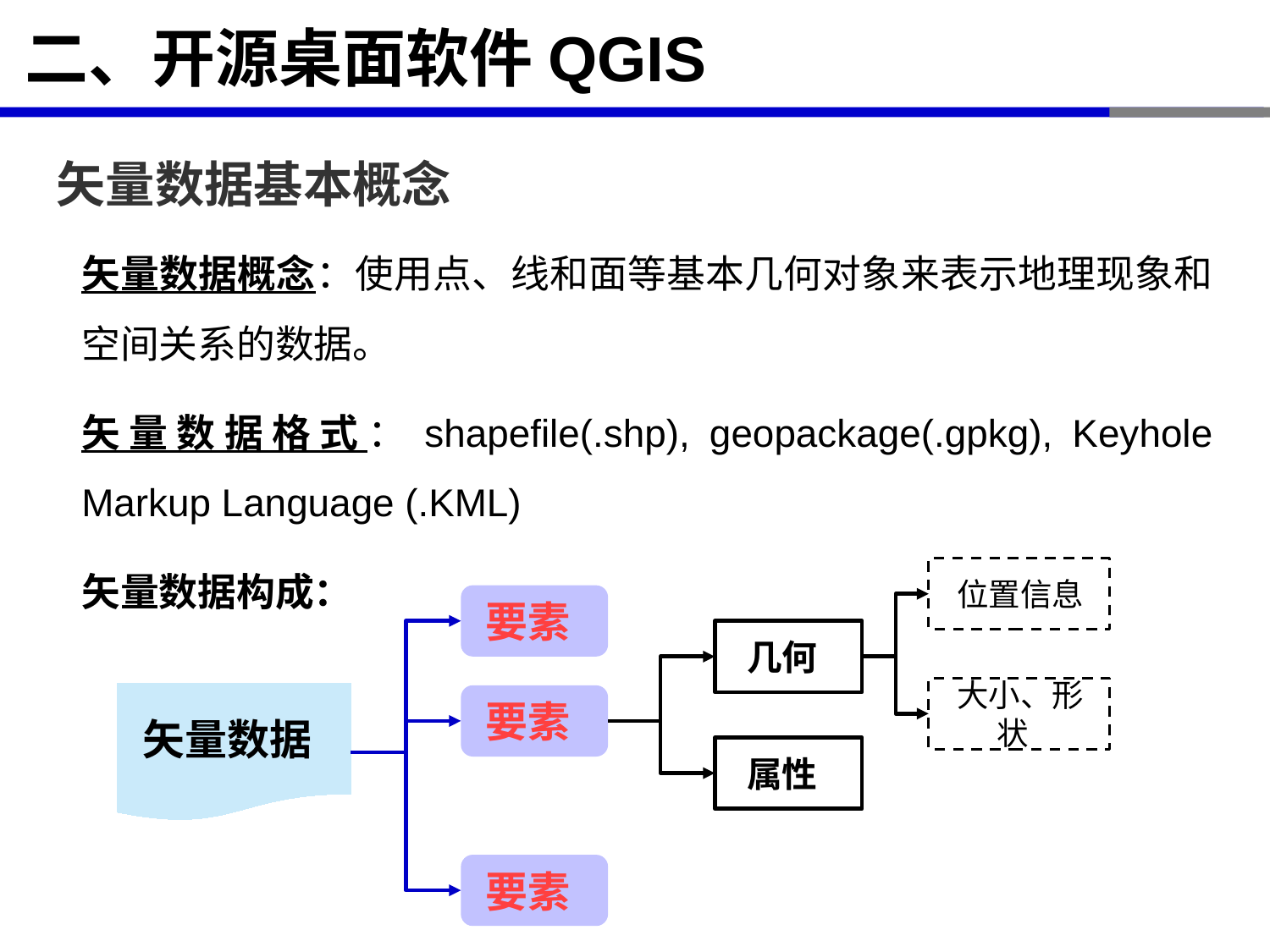

# 二、开源桌面软件QGIS
矢量数据基本概念
矢量数据概念：使用点、线和面等基本几何对象来表示地理现象和空间关系的数据。
矢量数据格式：shapefile(.shp), geopackage(.gpkg), Keyhole Markup Language (.KML)
矢量数据构成：
 位置信息
要素
几何
 大小、形状
矢量数据
要素
属性
要素